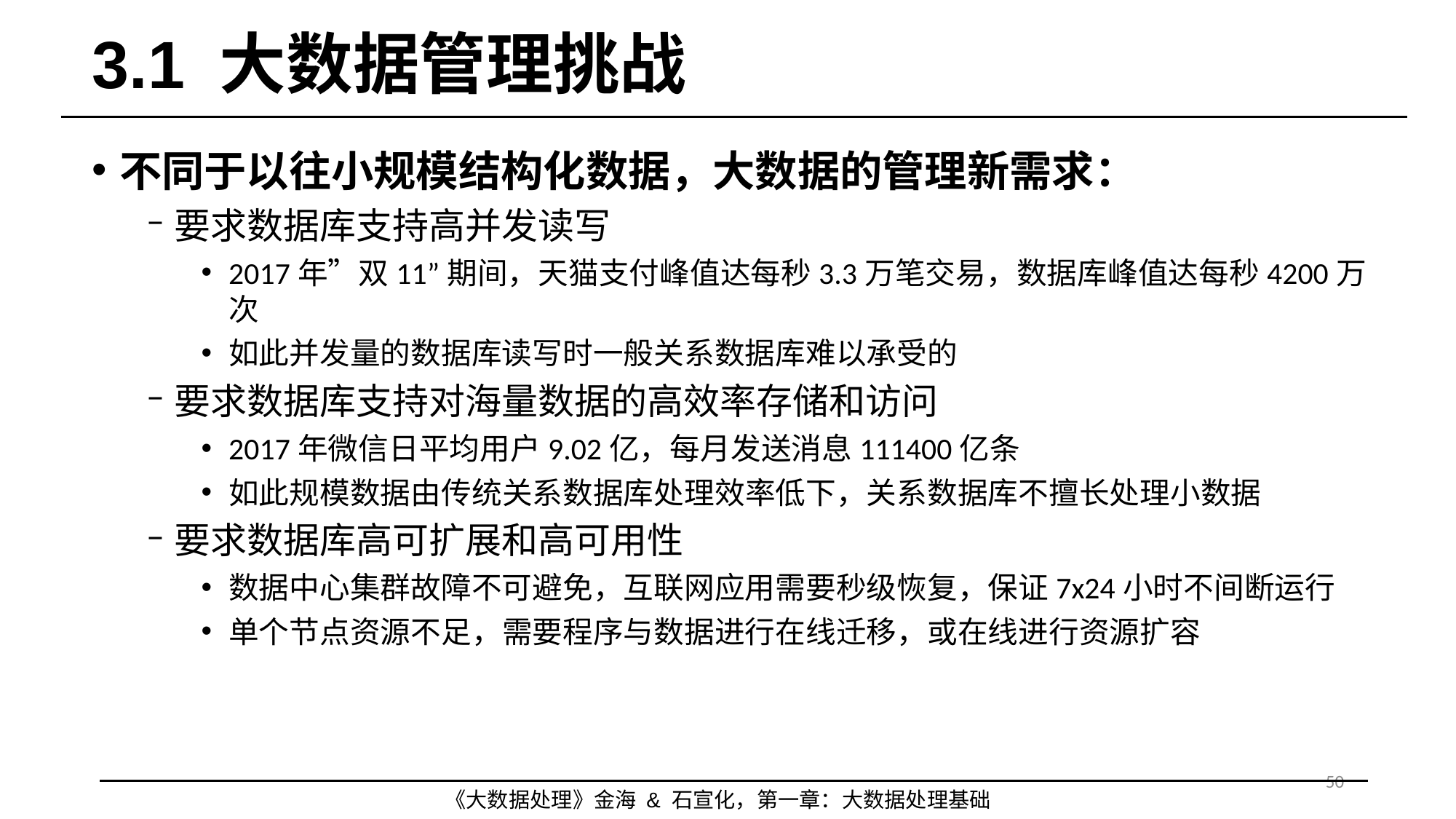

# 3.1 大数据管理挑战
不同于以往小规模结构化数据，大数据的管理新需求：
要求数据库支持高并发读写
2017年”双11”期间，天猫支付峰值达每秒3.3万笔交易，数据库峰值达每秒4200万次
如此并发量的数据库读写时一般关系数据库难以承受的
要求数据库支持对海量数据的高效率存储和访问
2017年微信日平均用户9.02亿，每月发送消息111400亿条
如此规模数据由传统关系数据库处理效率低下，关系数据库不擅长处理小数据
要求数据库高可扩展和高可用性
数据中心集群故障不可避免，互联网应用需要秒级恢复，保证7x24小时不间断运行
单个节点资源不足，需要程序与数据进行在线迁移，或在线进行资源扩容
50